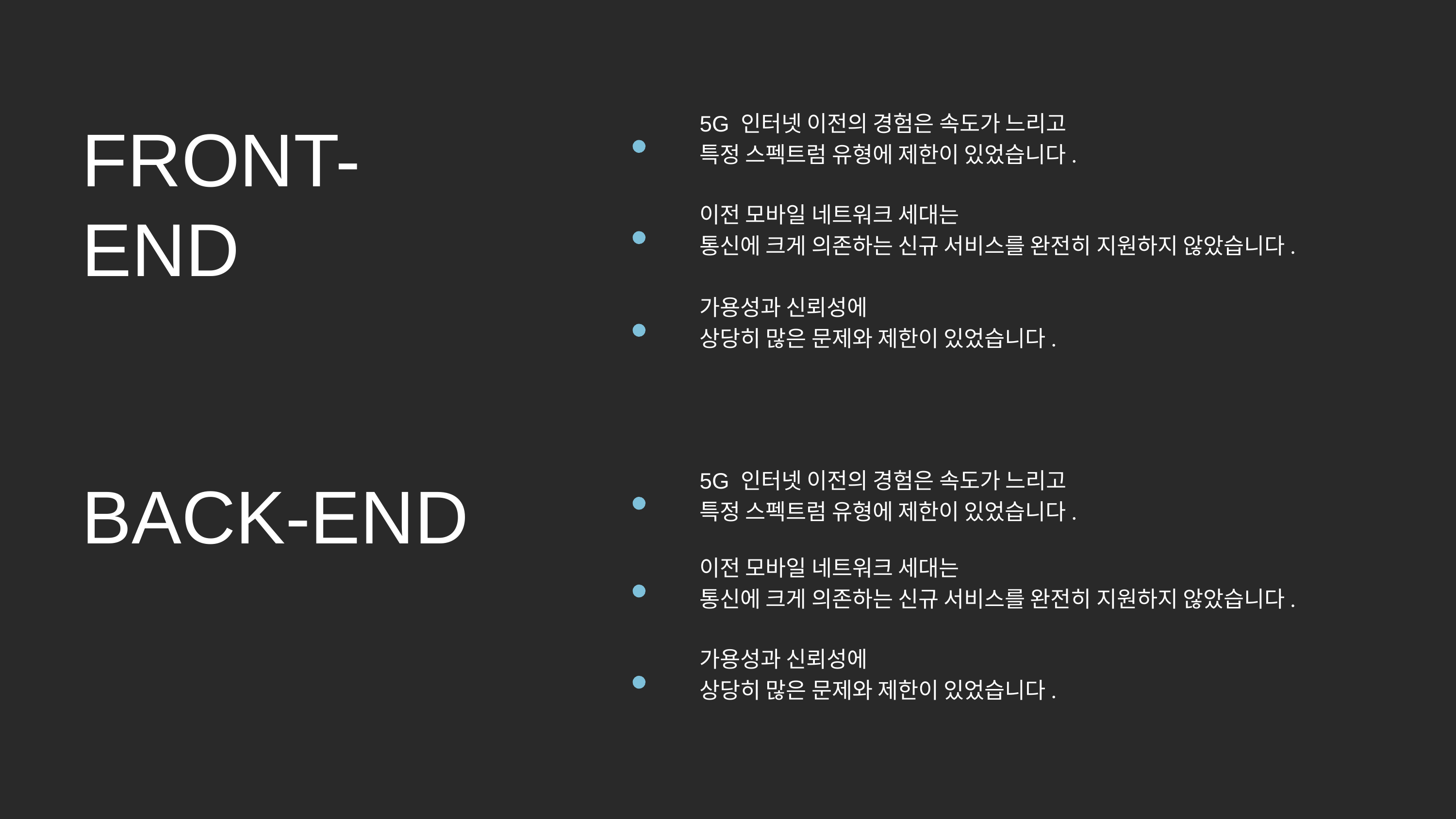

5G 인터넷 이전의 경험은 속도가 느리고
특정 스펙트럼 유형에 제한이 있었습니다.
FRONT-END

이전 모바일 네트워크 세대는
통신에 크게 의존하는 신규 서비스를 완전히 지원하지 않았습니다.

가용성과 신뢰성에
상당히 많은 문제와 제한이 있었습니다.

5G 인터넷 이전의 경험은 속도가 느리고
특정 스펙트럼 유형에 제한이 있었습니다.
BACK-END

이전 모바일 네트워크 세대는
통신에 크게 의존하는 신규 서비스를 완전히 지원하지 않았습니다.

가용성과 신뢰성에
상당히 많은 문제와 제한이 있었습니다.